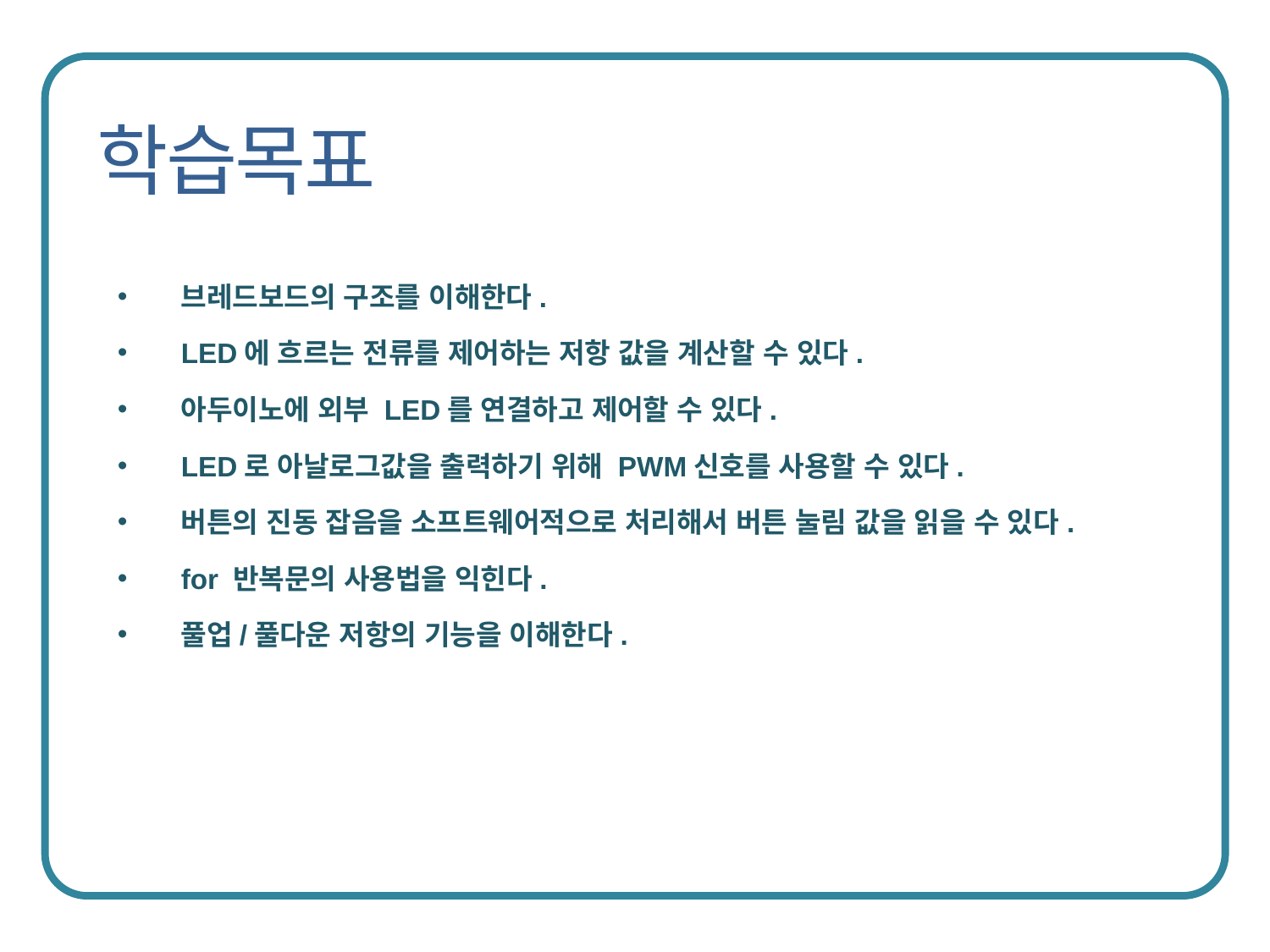

브레드보드의 구조를 이해한다.
LED에 흐르는 전류를 제어하는 저항 값을 계산할 수 있다.
아두이노에 외부 LED를 연결하고 제어할 수 있다.
LED로 아날로그값을 출력하기 위해 PWM신호를 사용할 수 있다.
버튼의 진동 잡음을 소프트웨어적으로 처리해서 버튼 눌림 값을 읽을 수 있다.
for 반복문의 사용법을 익힌다.
풀업/풀다운 저항의 기능을 이해한다.